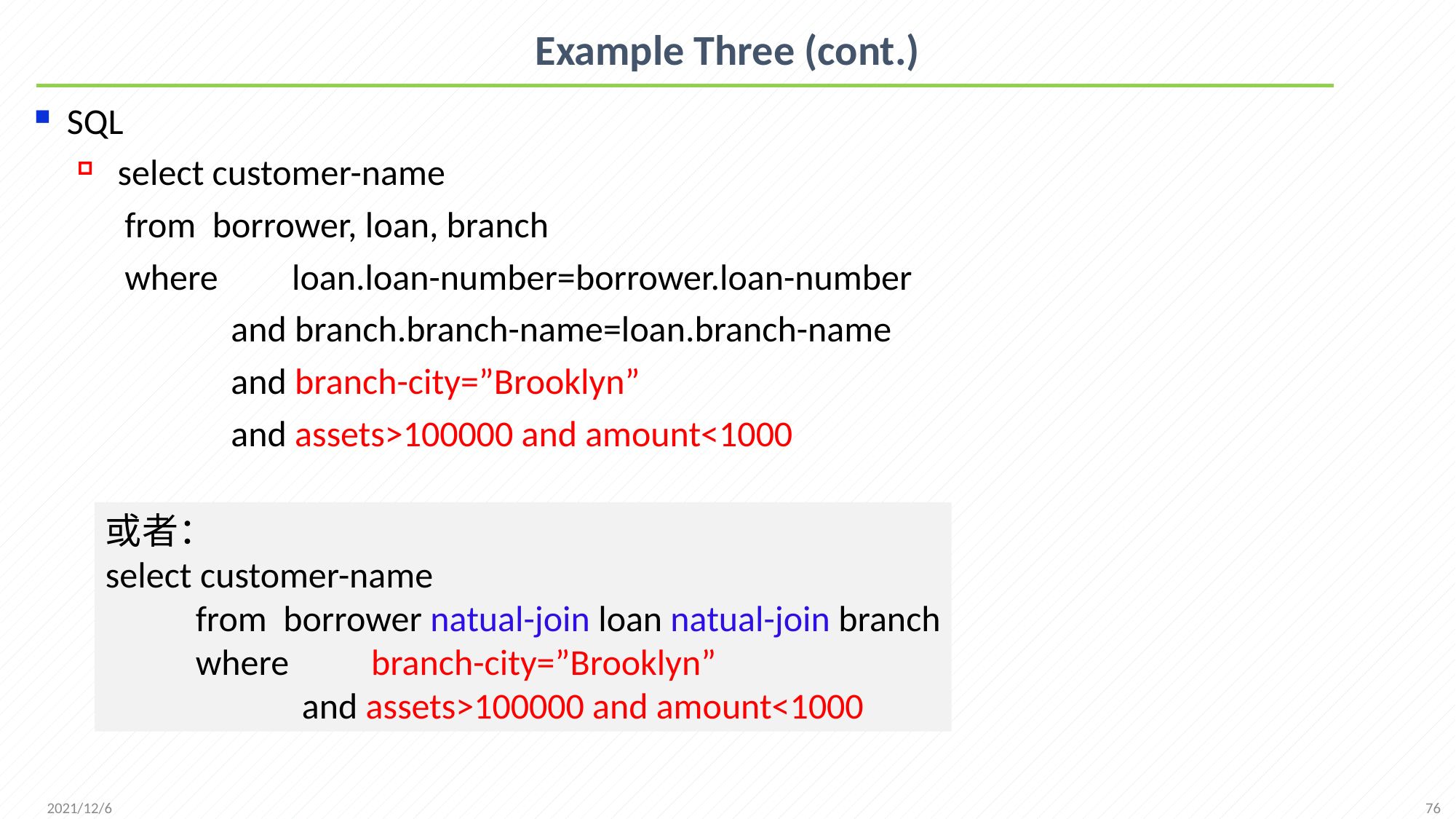

# Example Three (cont.)
SQL
 select customer-name
           from  borrower, loan, branch
           where         loan.loan-number=borrower.loan-number
                        and branch.branch-name=loan.branch-name
                        and branch-city=”Brooklyn”
                        and assets>100000 and amount<1000

或者：
select customer-name
           from  borrower natual-join loan natual-join branch
           where          branch-city=”Brooklyn”
                        and assets>100000 and amount<1000
76
2021/12/6